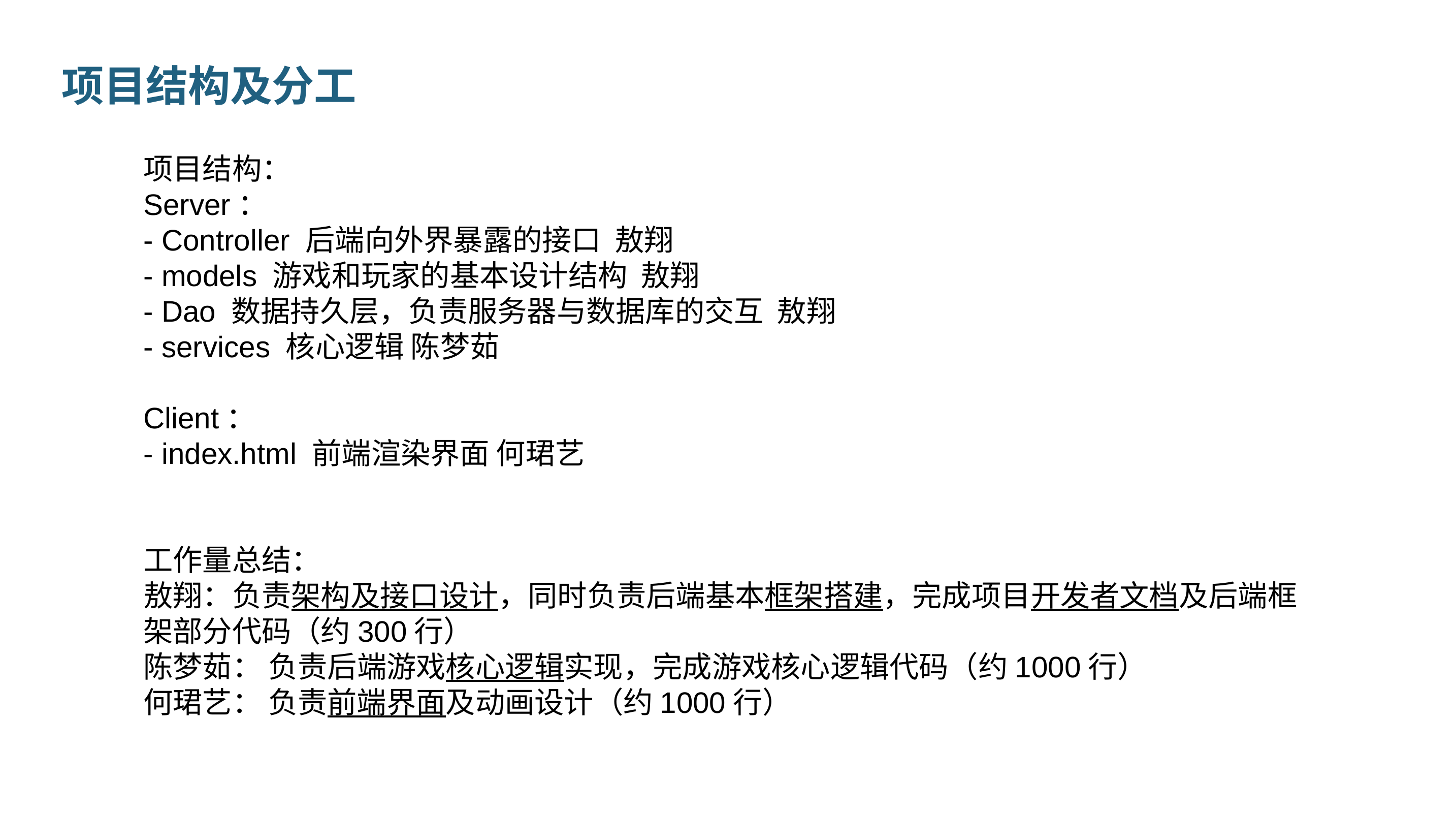

项目结构及分工
项目结构：
Server：
- Controller 后端向外界暴露的接口  敖翔
- models 游戏和玩家的基本设计结构  敖翔
- Dao 数据持久层，负责服务器与数据库的交互  敖翔
- services 核心逻辑 陈梦茹

Client：
- index.html 前端渲染界面 何珺艺

工作量总结：
敖翔：负责架构及接口设计，同时负责后端基本框架搭建，完成项目开发者文档及后端框架部分代码（约300行）
陈梦茹： 负责后端游戏核心逻辑实现，完成游戏核心逻辑代码（约1000行）
何珺艺： 负责前端界面及动画设计（约1000行）